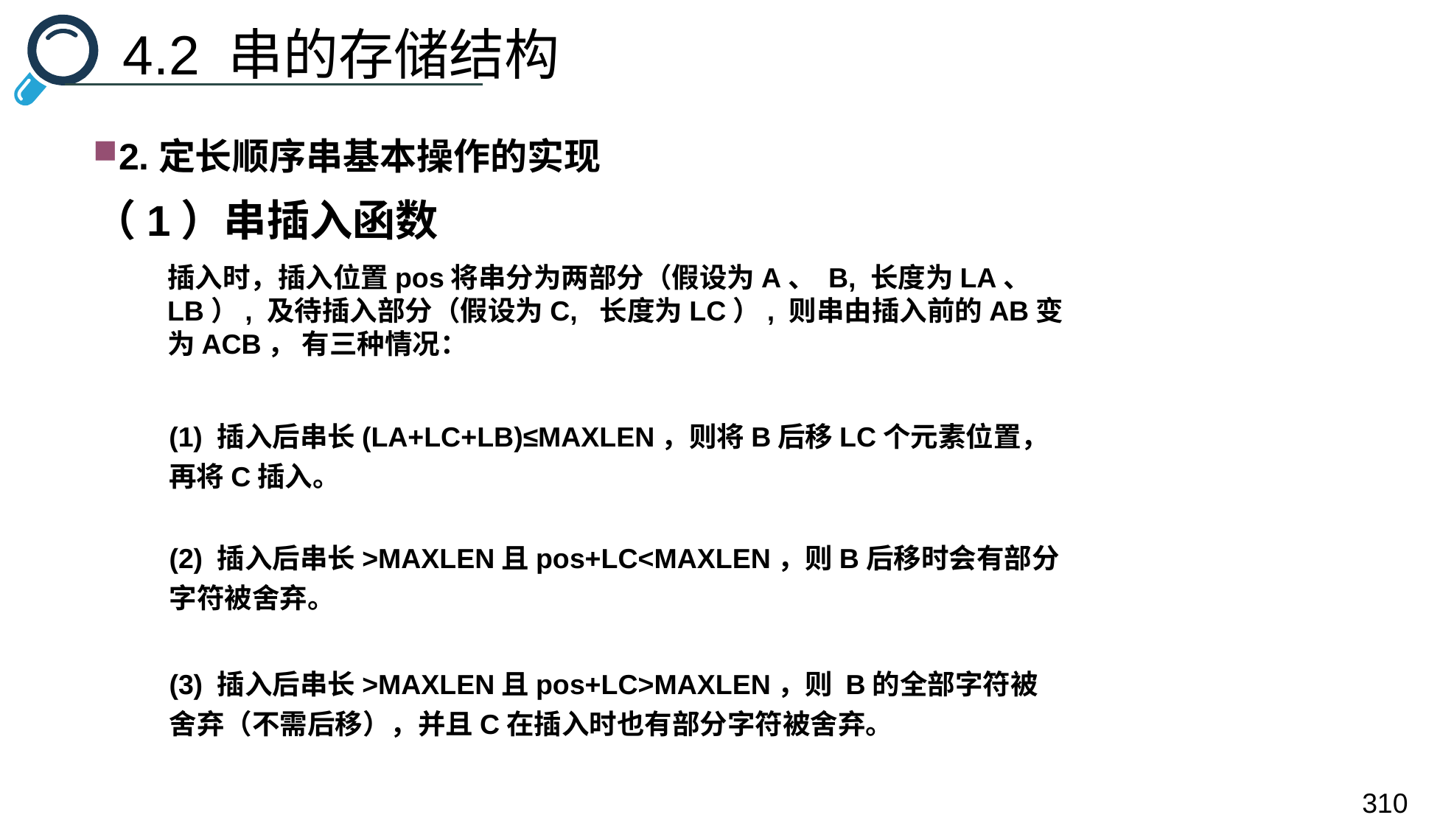

4.2 串的存储结构
2.定长顺序串基本操作的实现
（1）串插入函数
插入时，插入位置pos将串分为两部分（假设为A、 B, 长度为LA、 LB）, 及待插入部分（假设为C,  长度为LC）, 则串由插入前的AB变为ACB， 有三种情况：
(1) 插入后串长(LA+LC+LB)≤MAXLEN，则将B后移LC个元素位置，再将C插入。
(2) 插入后串长>MAXLEN且pos+LC<MAXLEN，则B后移时会有部分字符被舍弃。
(3) 插入后串长>MAXLEN且pos+LC>MAXLEN，则 B的全部字符被舍弃（不需后移），并且C在插入时也有部分字符被舍弃。
310